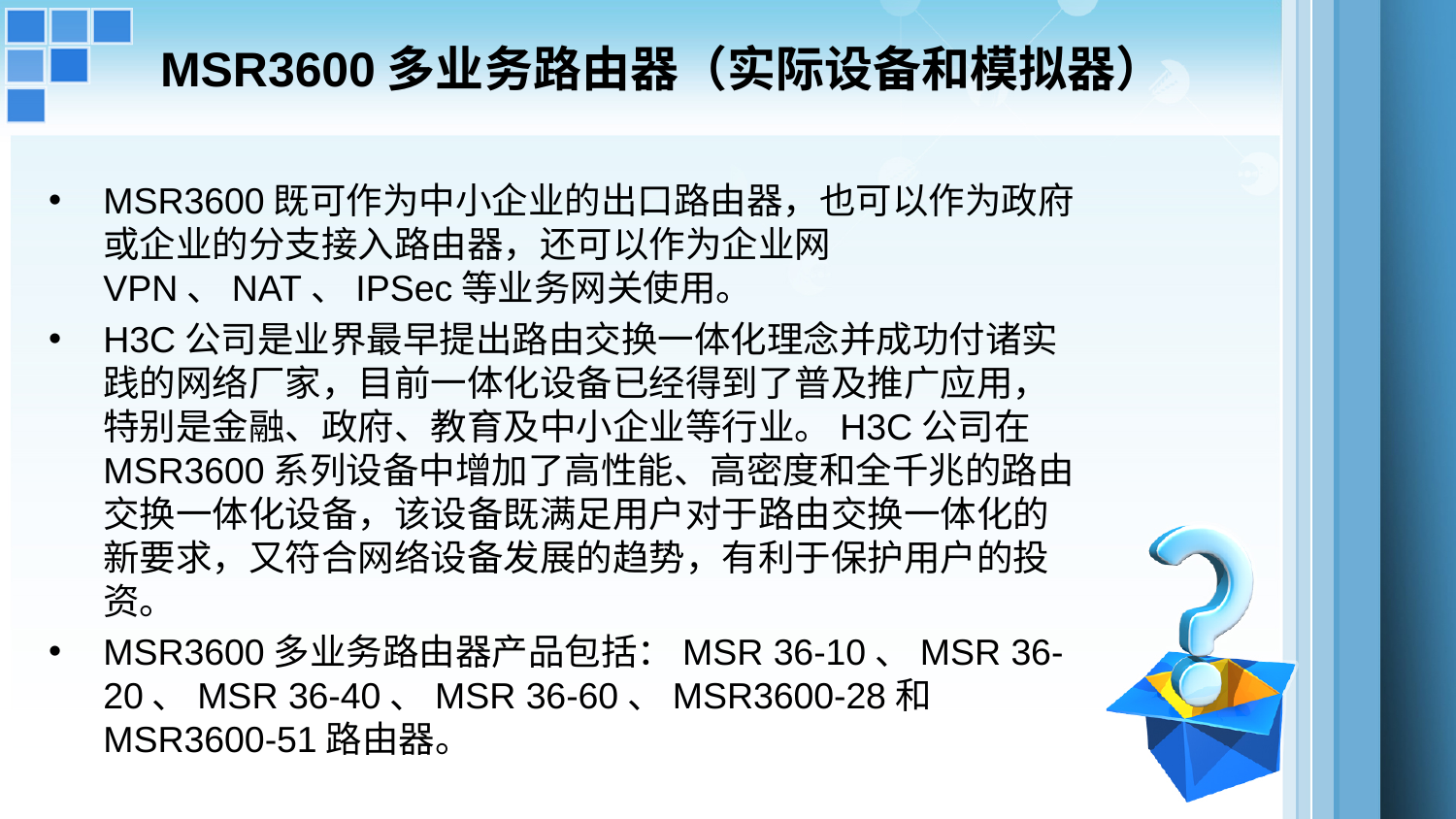

# MSR3600多业务路由器（实际设备和模拟器）
MSR3600既可作为中小企业的出口路由器，也可以作为政府或企业的分支接入路由器，还可以作为企业网VPN、NAT、IPSec等业务网关使用。
H3C公司是业界最早提出路由交换一体化理念并成功付诸实践的网络厂家，目前一体化设备已经得到了普及推广应用，特别是金融、政府、教育及中小企业等行业。H3C公司在MSR3600系列设备中增加了高性能、高密度和全千兆的路由交换一体化设备，该设备既满足用户对于路由交换一体化的新要求，又符合网络设备发展的趋势，有利于保护用户的投资。
MSR3600多业务路由器产品包括：MSR 36-10、MSR 36-20、MSR 36-40、MSR 36-60、MSR3600-28和MSR3600-51路由器。